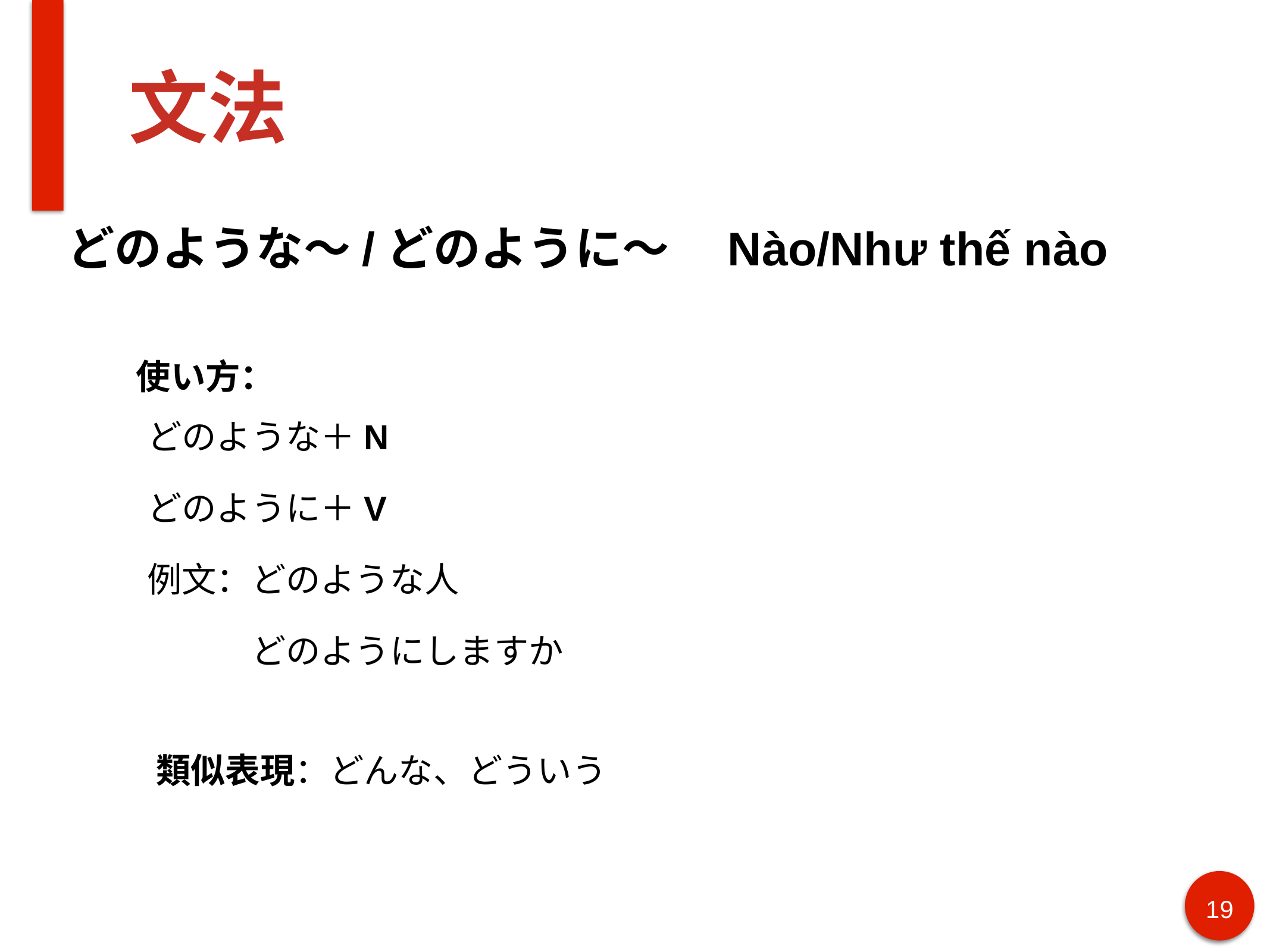

# 文法
どのような〜/どのように〜　Nào/Như thế nào

使い方：
どのような＋N
どのように＋V
例文：どのような人
　　　どのようにしますか
類似表現：どんな、どういう
19